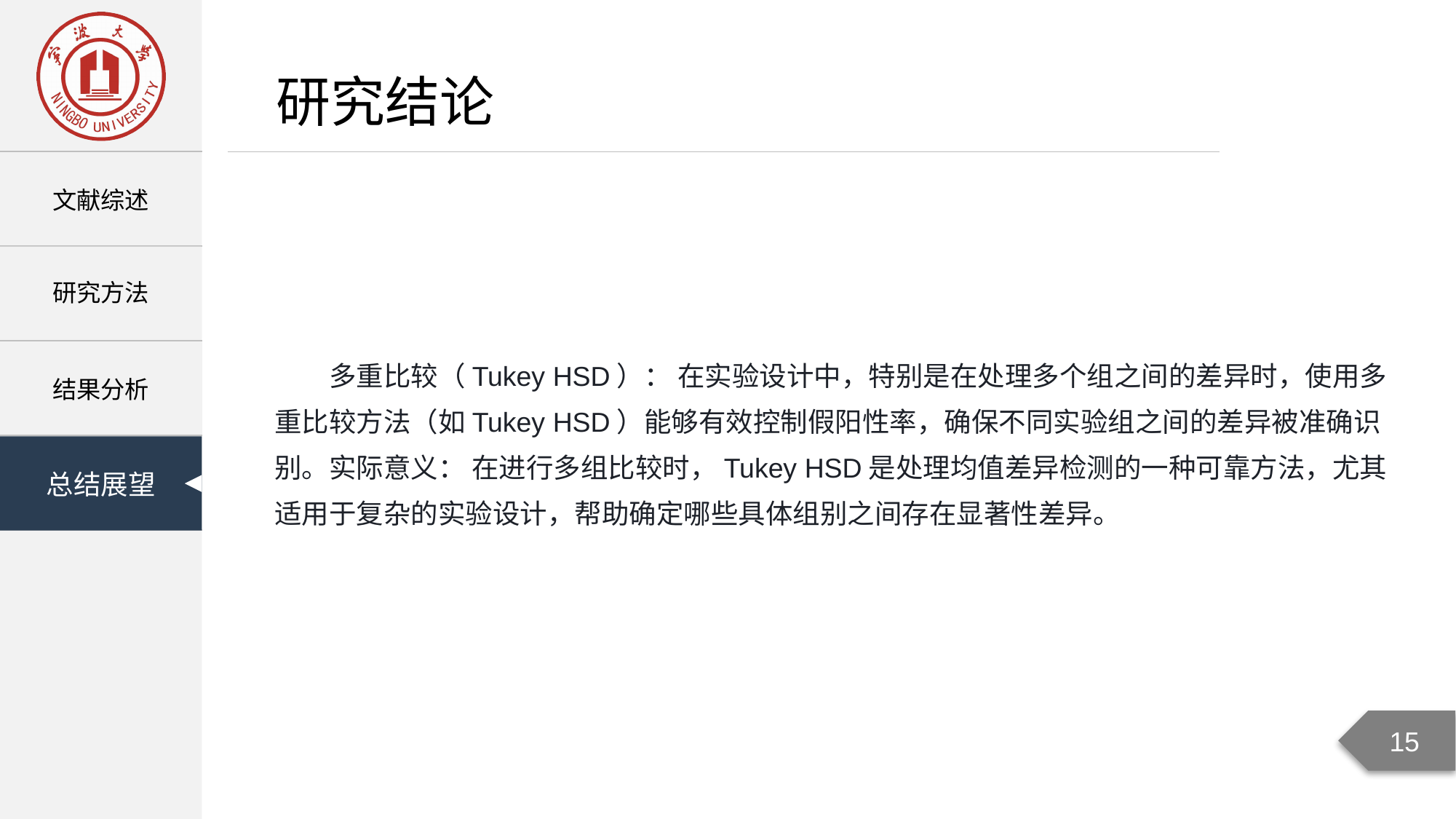

研究结论
多重比较（Tukey HSD）： 在实验设计中，特别是在处理多个组之间的差异时，使用多重比较方法（如Tukey HSD）能够有效控制假阳性率，确保不同实验组之间的差异被准确识别。实际意义： 在进行多组比较时，Tukey HSD是处理均值差异检测的一种可靠方法，尤其适用于复杂的实验设计，帮助确定哪些具体组别之间存在显著性差异。